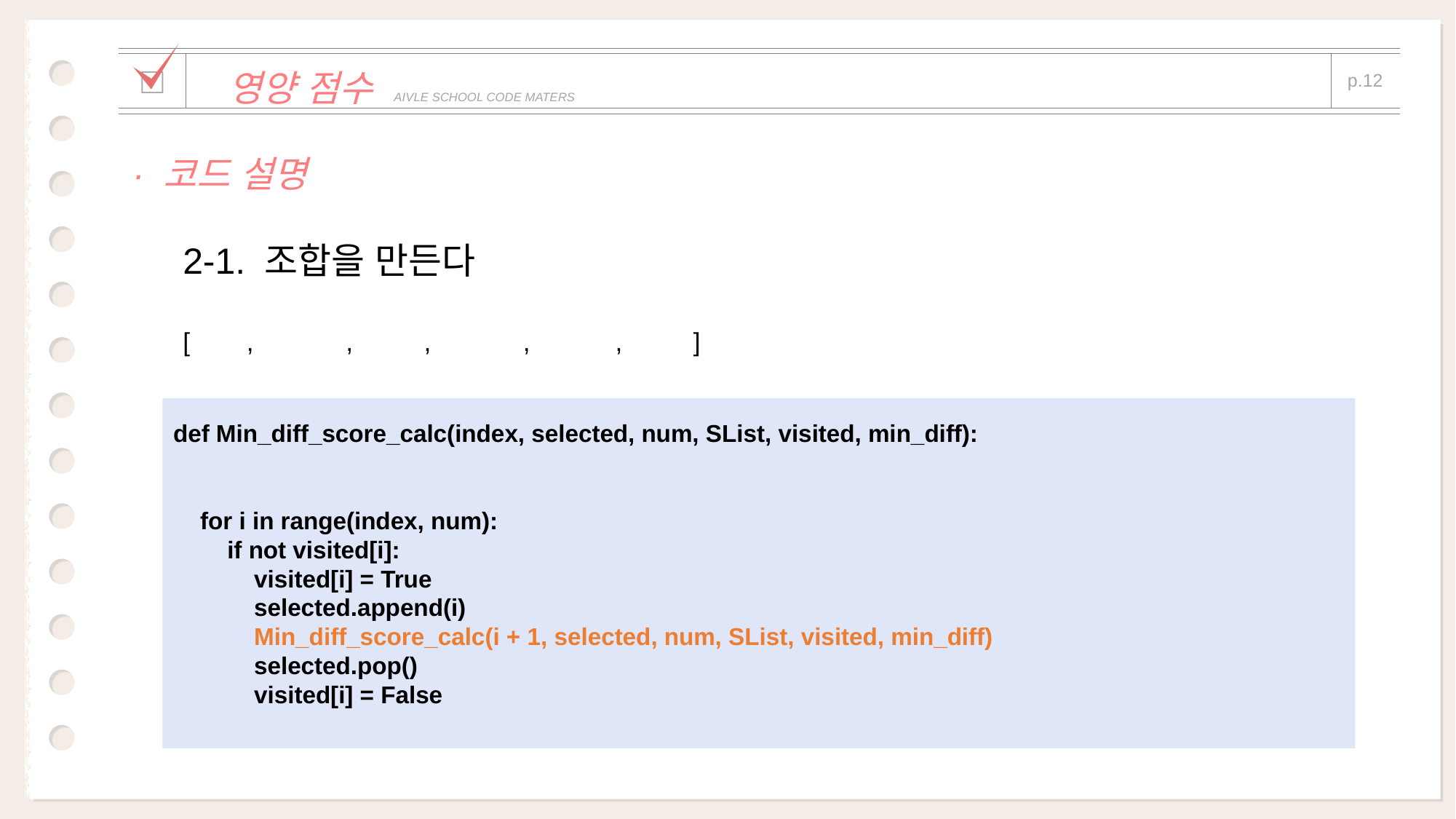

|  |  |  |
| --- | --- | --- |
| □ | 영양 점수 AIVLE SCHOOL CODE MATERS | p.12 |
|  |  |  |
· 코드 설명
2-1. 조합을 만든다

[        ,             ,          ,             ,            ,          ]

def Min_diff_score_calc(index, selected, num, SList, visited, min_diff):

    for i in range(index, num):
        if not visited[i]:
            visited[i] = True
            selected.append(i)
            Min_diff_score_calc(i + 1, selected, num, SList, visited, min_diff)
            selected.pop()
            visited[i] = False